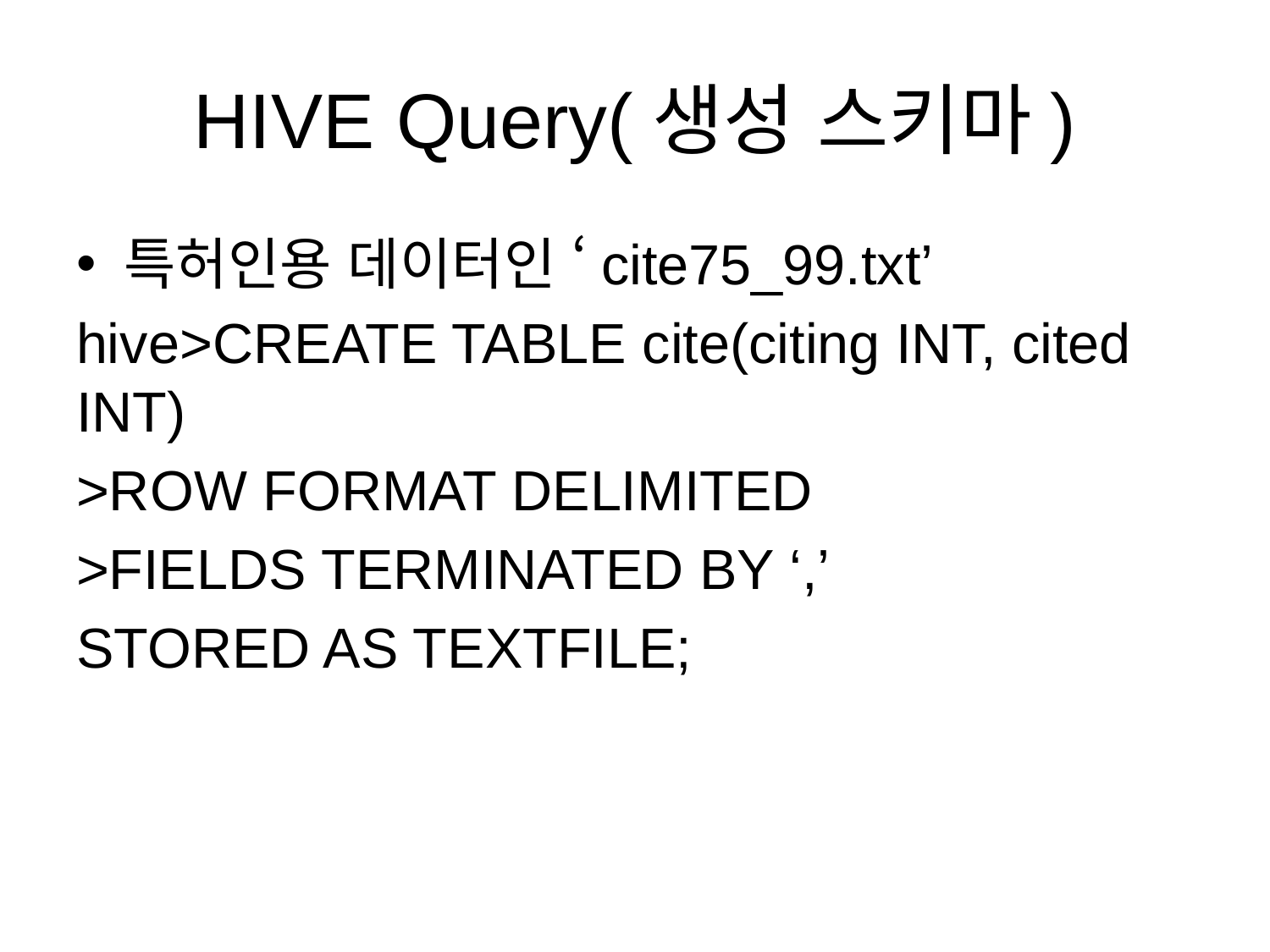

# HIVE Query(생성 스키마)
특허인용 데이터인 ‘cite75_99.txt’
hive>CREATE TABLE cite(citing INT, cited INT)
>ROW FORMAT DELIMITED
>FIELDS TERMINATED BY ‘,’
STORED AS TEXTFILE;